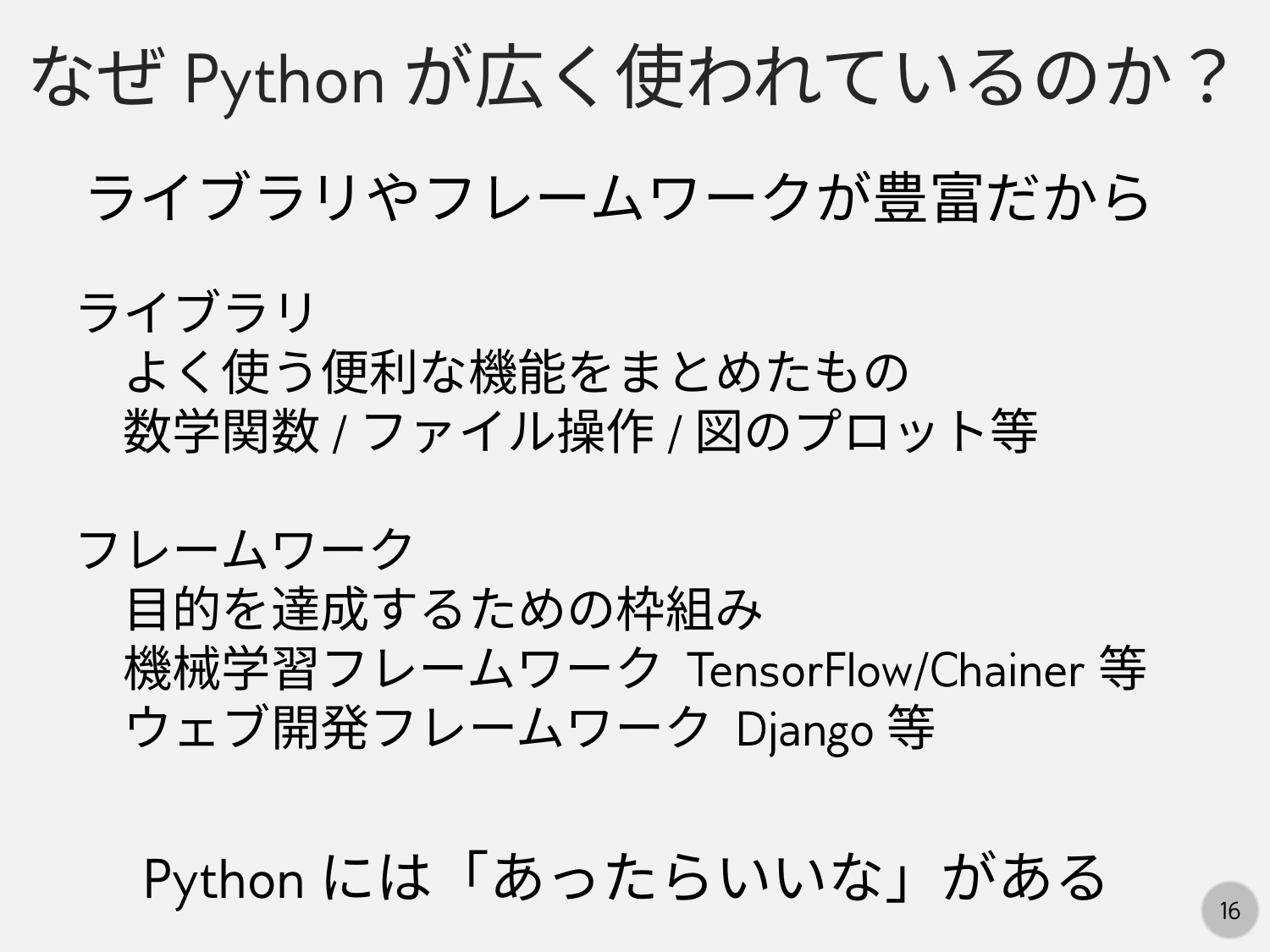

なぜPythonが広く使われているのか？
ライブラリやフレームワークが豊富だから
ライブラリ
　よく使う便利な機能をまとめたもの
　数学関数/ファイル操作/図のプロット等

フレームワーク
　目的を達成するための枠組み
　機械学習フレームワーク TensorFlow/Chainer等
　ウェブ開発フレームワーク Django等
Pythonには「あったらいいな」がある